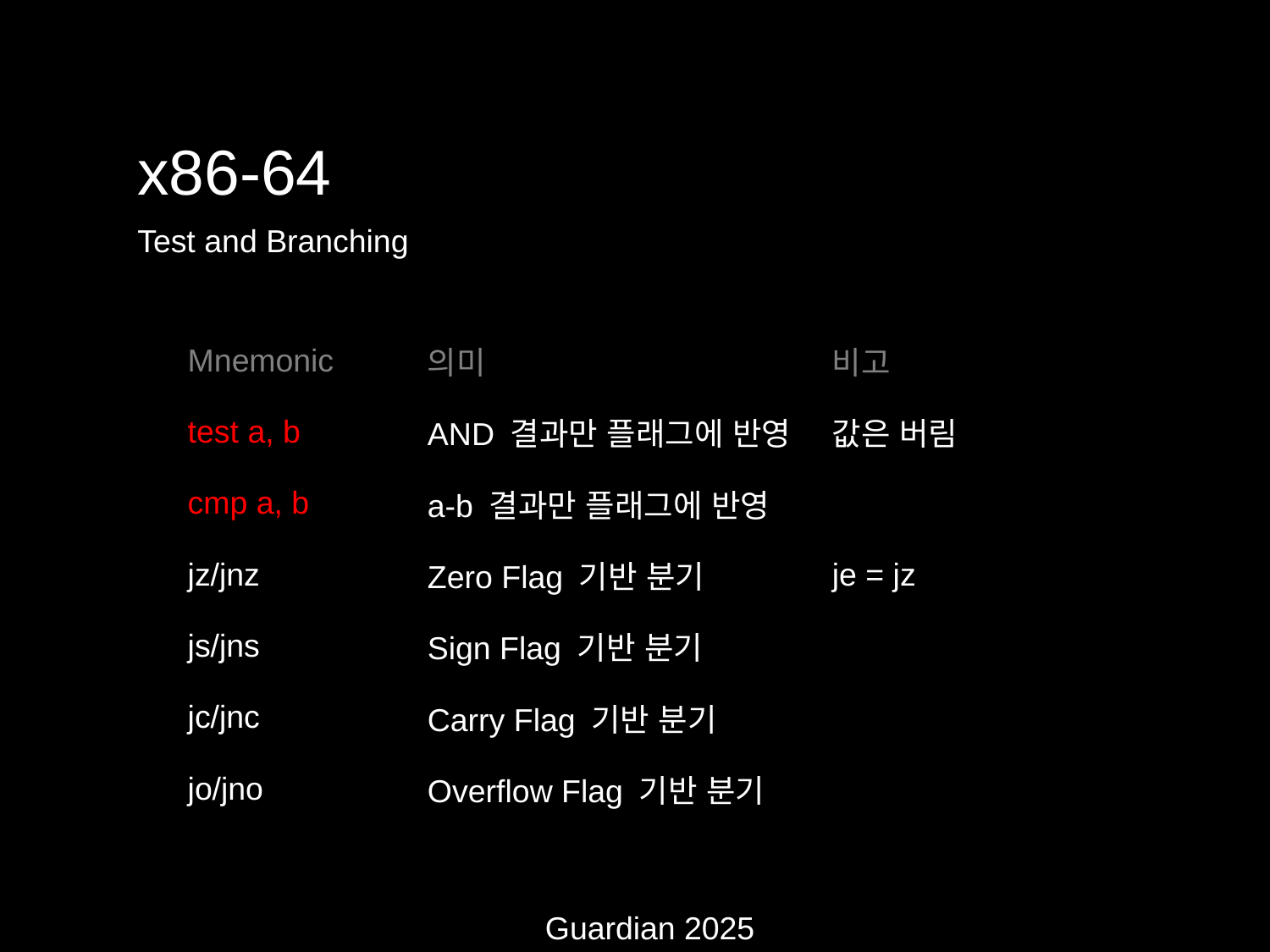

x86-64
Test and Branching
| Mnemonic | 의미 | 비고 |
| --- | --- | --- |
| test a, b | AND 결과만 플래그에 반영 | 값은 버림 |
| cmp a, b | a-b 결과만 플래그에 반영 |  |
| jz/jnz | Zero Flag 기반 분기 | je = jz |
| js/jns | Sign Flag 기반 분기 |  |
| jc/jnc | Carry Flag 기반 분기 |  |
| jo/jno | Overflow Flag 기반 분기 |  |